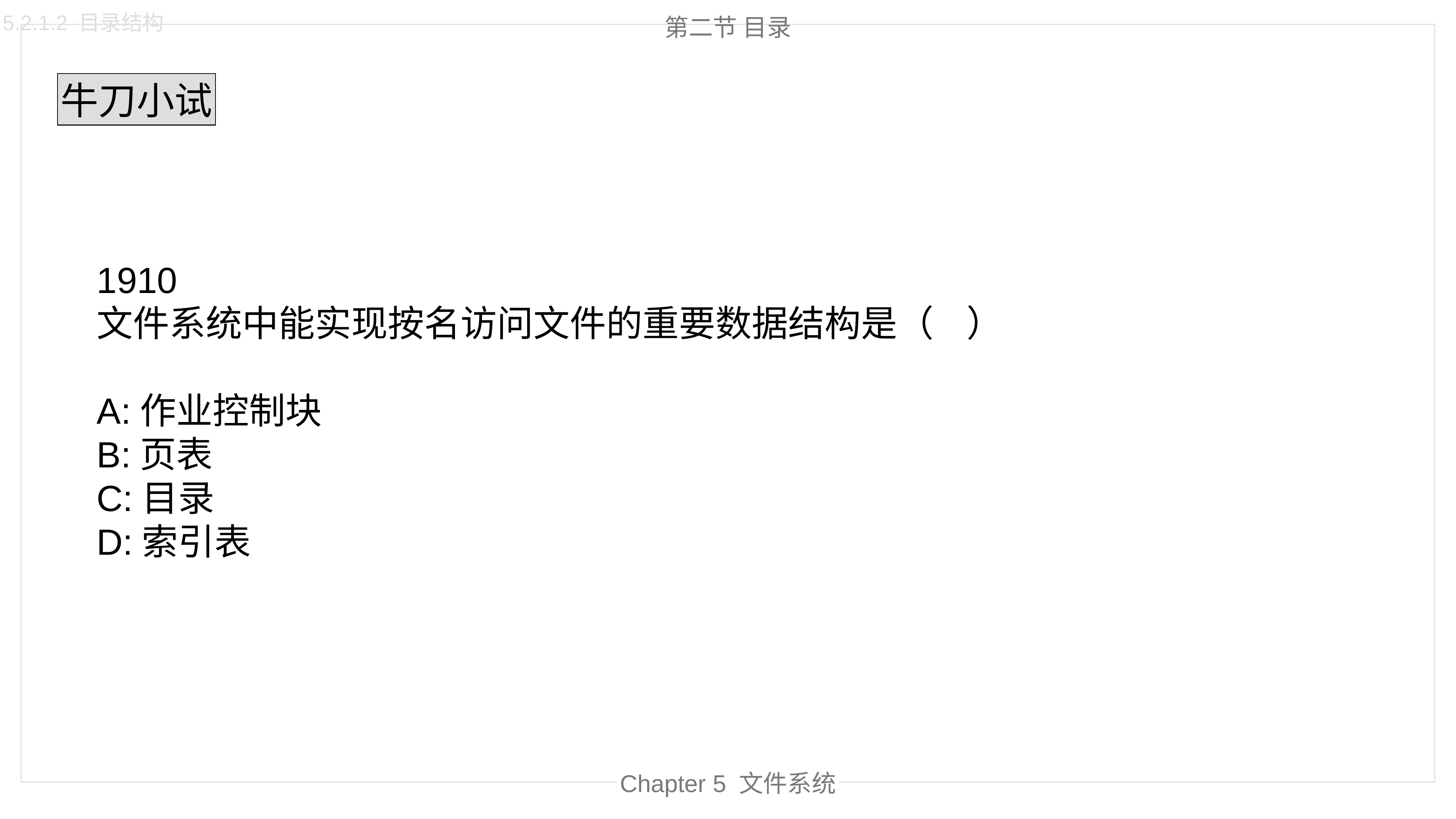

5.2.1.2 目录结构
第二节 目录

牛刀小试
1910
文件系统中能实现按名访问文件的重要数据结构是（    ）

A:作业控制块
B:页表
C:目录
D:索引表
Chapter 4 内存管理
Chapter 5 文件系统